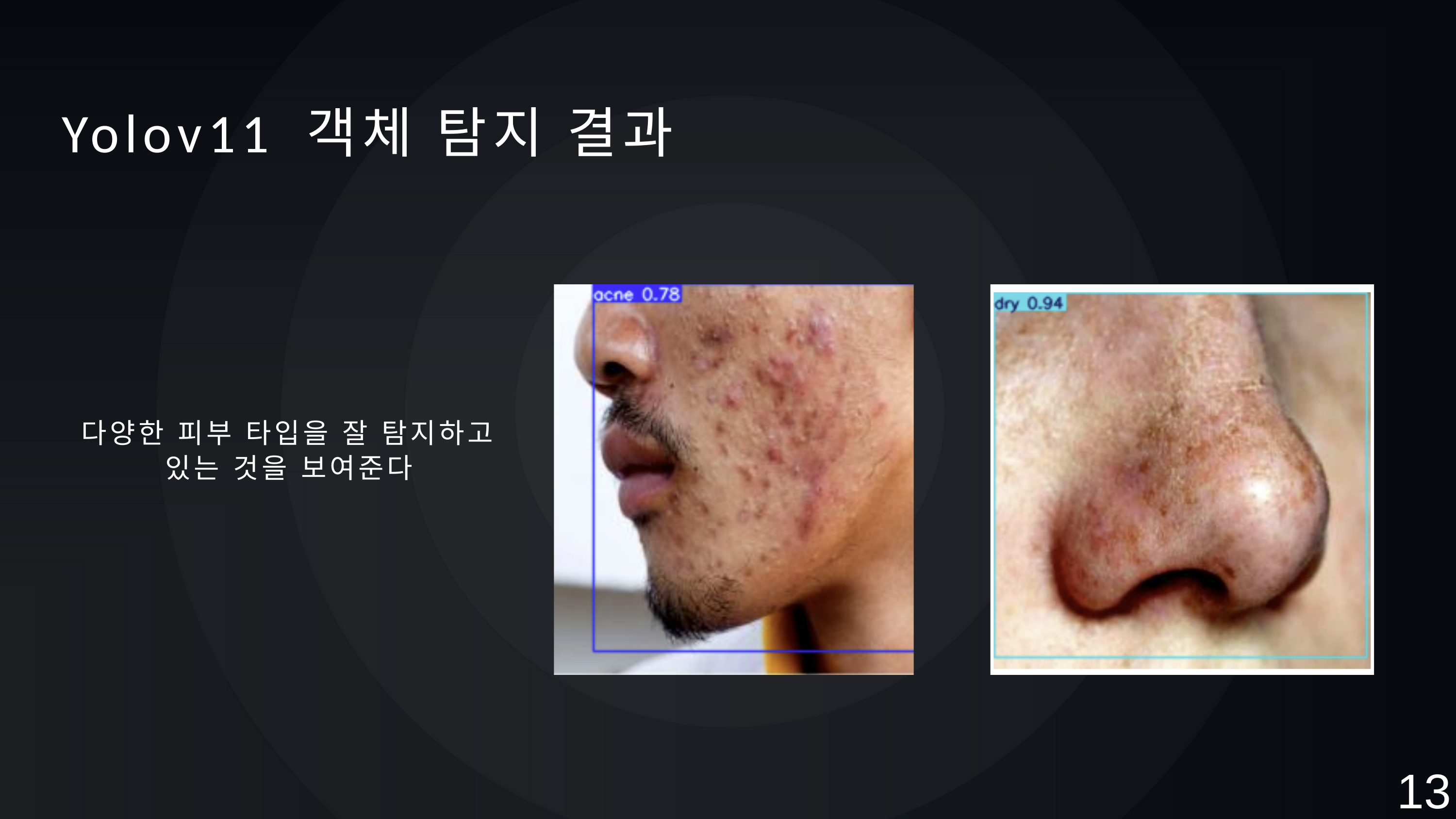

Yolov11 객체 탐지 결과

다양한 피부 타입을 잘 탐지하고 있는 것을 보여준다
13